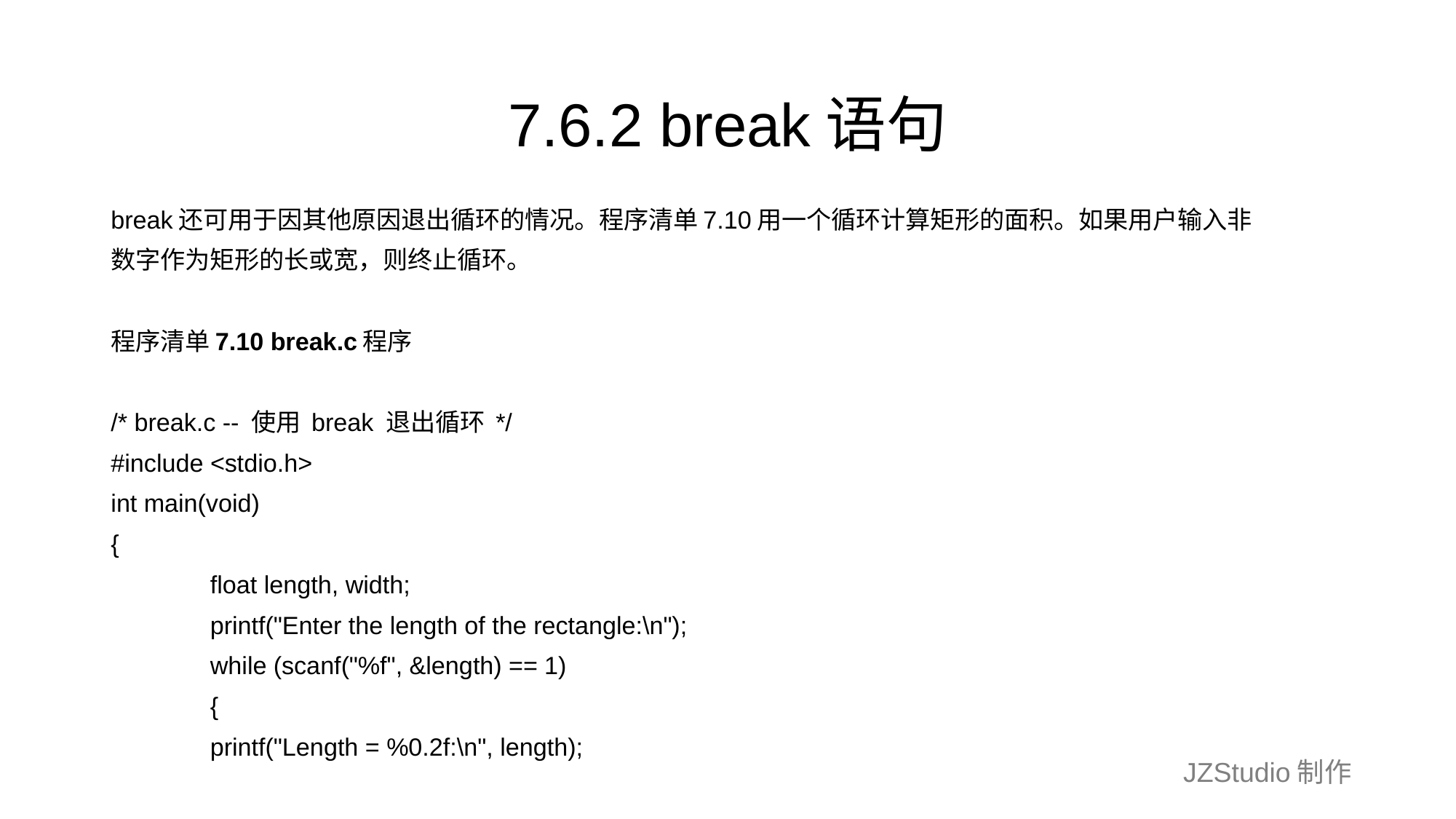

# 7.6.2 break语句
break还可用于因其他原因退出循环的情况。程序清单7.10用一个循环计算矩形的面积。如果用户输入非
数字作为矩形的长或宽，则终止循环。

程序清单7.10 break.c程序

/* break.c -- 使用 break 退出循环 */
#include <stdio.h>
int main(void)
{
	float length, width;
	printf("Enter the length of the rectangle:\n");
	while (scanf("%f", &length) == 1)
	{
		printf("Length = %0.2f:\n", length);